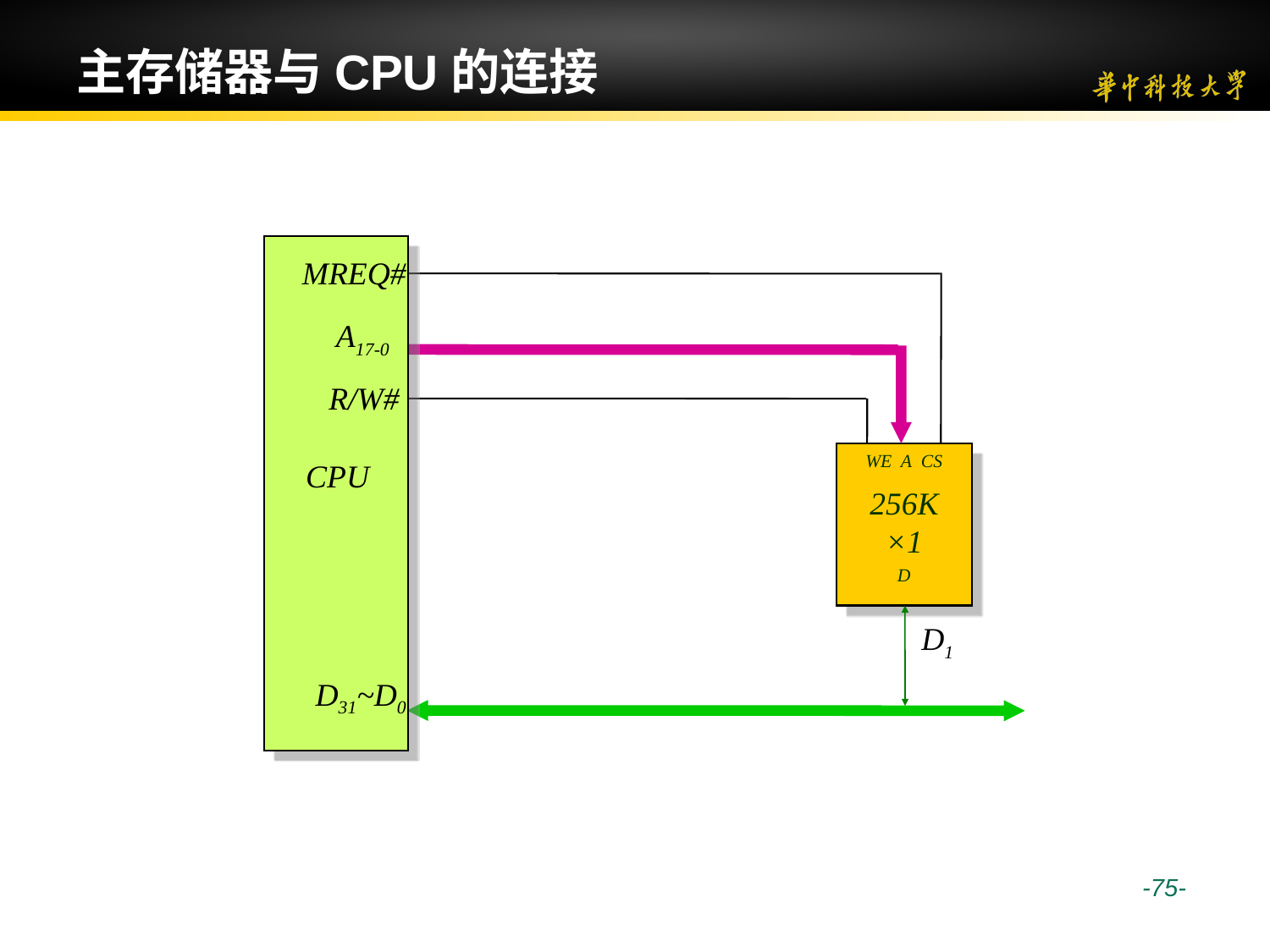

# 主存储器与CPU的连接

MREQ#
A17-0
R/W#
CPU
D31~D0

WE  A  CS
256K
×1
D

D1

 -75-